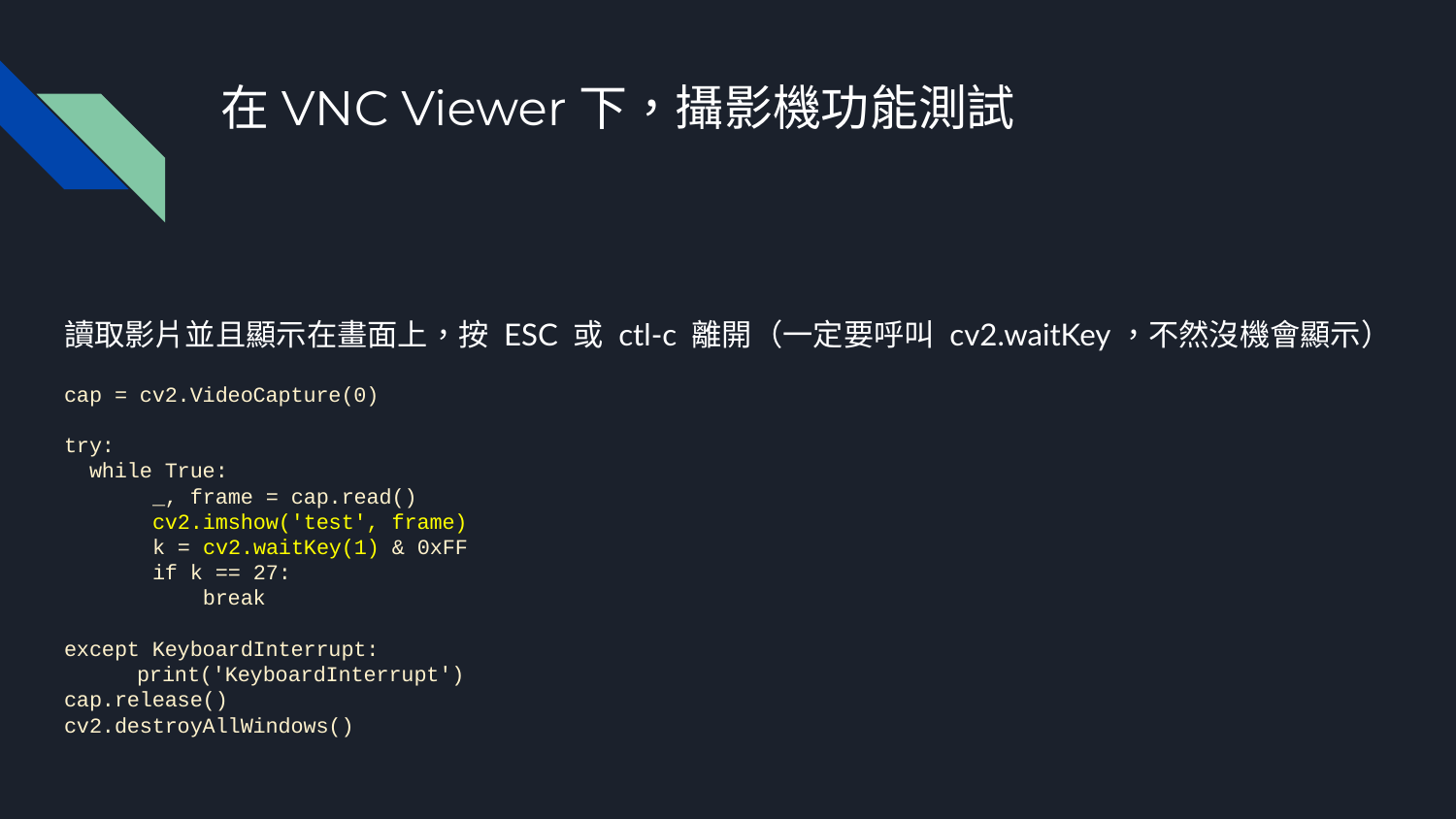

# 在VNC Viewer下，攝影機功能測試
讀取影片並且顯示在畫面上，按 ESC 或 ctl-c 離開（一定要呼叫 cv2.waitKey，不然沒機會顯示）
cap = cv2.VideoCapture(0)

try:
  while True:
       _, frame = cap.read()
       cv2.imshow('test', frame)
       k = cv2.waitKey(1) & 0xFF
       if k == 27:
           break

except KeyboardInterrupt:
print('KeyboardInterrupt')
cap.release()
cv2.destroyAllWindows()